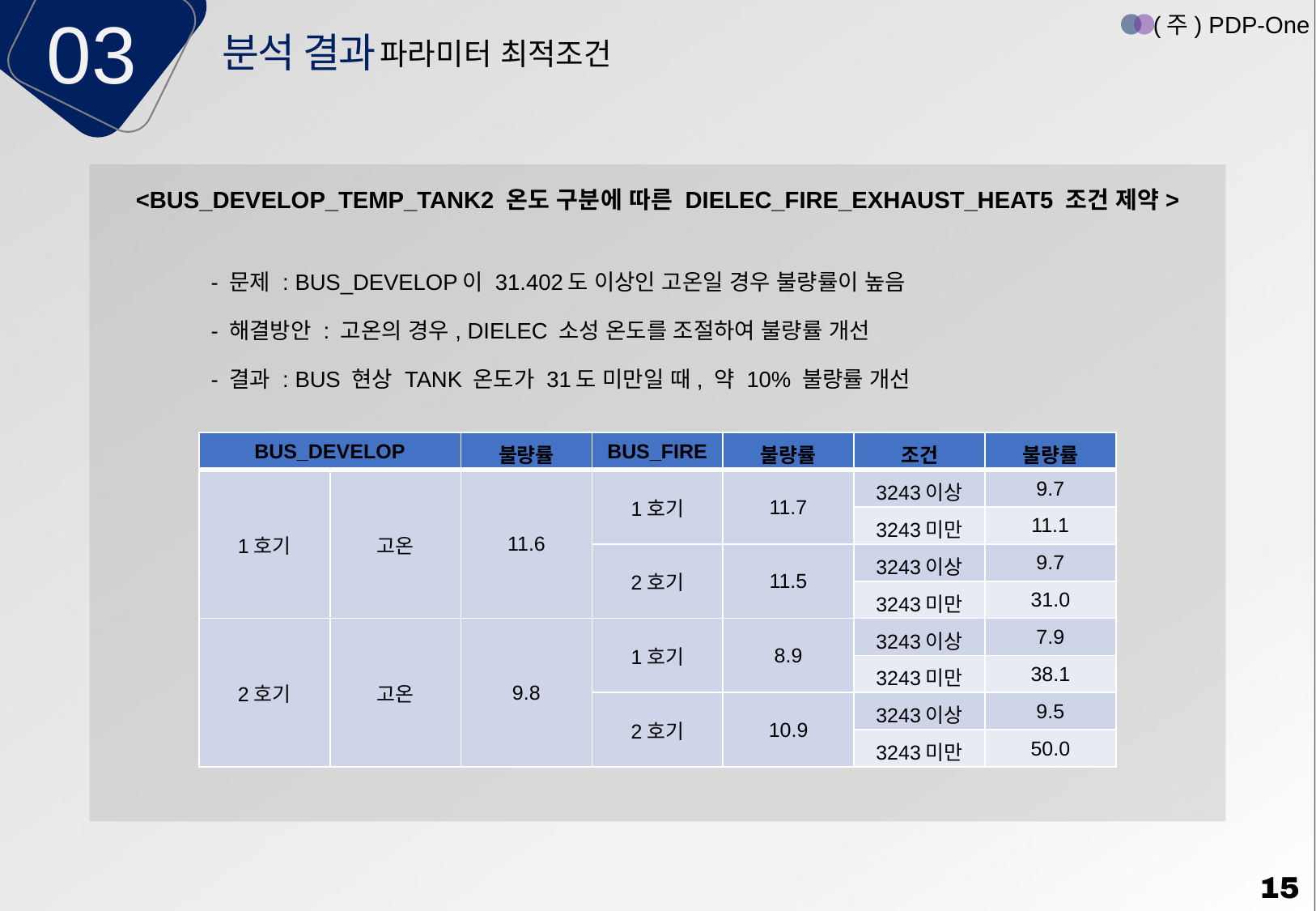

03
(주) PDP-One

분석 결과
파라미터 최적조건

<BUS_DEVELOP_TEMP_TANK2 온도 구분에 따른 DIELEC_FIRE_EXHAUST_HEAT5 조건 제약>
- 문제 : BUS_DEVELOP이 31.402도 이상인 고온일 경우 불량률이 높음
- 해결방안 : 고온의 경우, DIELEC 소성 온도를 조절하여 불량률 개선
- 결과 : BUS 현상 TANK 온도가 31도 미만일 때, 약 10% 불량률 개선
| BUS\_DEVELOP |  | 불량률 | BUS\_FIRE | 불량률 | 조건 | 불량률 |
| --- | --- | --- | --- | --- | --- | --- |
| 1호기 | 고온 | 11.6 | 1호기 | 11.7 | 3243이상 | 9.7 |
|  |  |  |  |  | 3243미만 | 11.1 |
|  |  |  | 2호기 | 11.5 | 3243이상 | 9.7 |
|  |  |  |  |  | 3243미만 | 31.0 |
| 2호기 | 고온 | 9.8 | 1호기 | 8.9 | 3243이상 | 7.9 |
|  |  |  |  |  | 3243미만 | 38.1 |
|  |  |  | 2호기 | 10.9 | 3243이상 | 9.5 |
|  |  |  |  |  | 3243미만 | 50.0 |
15